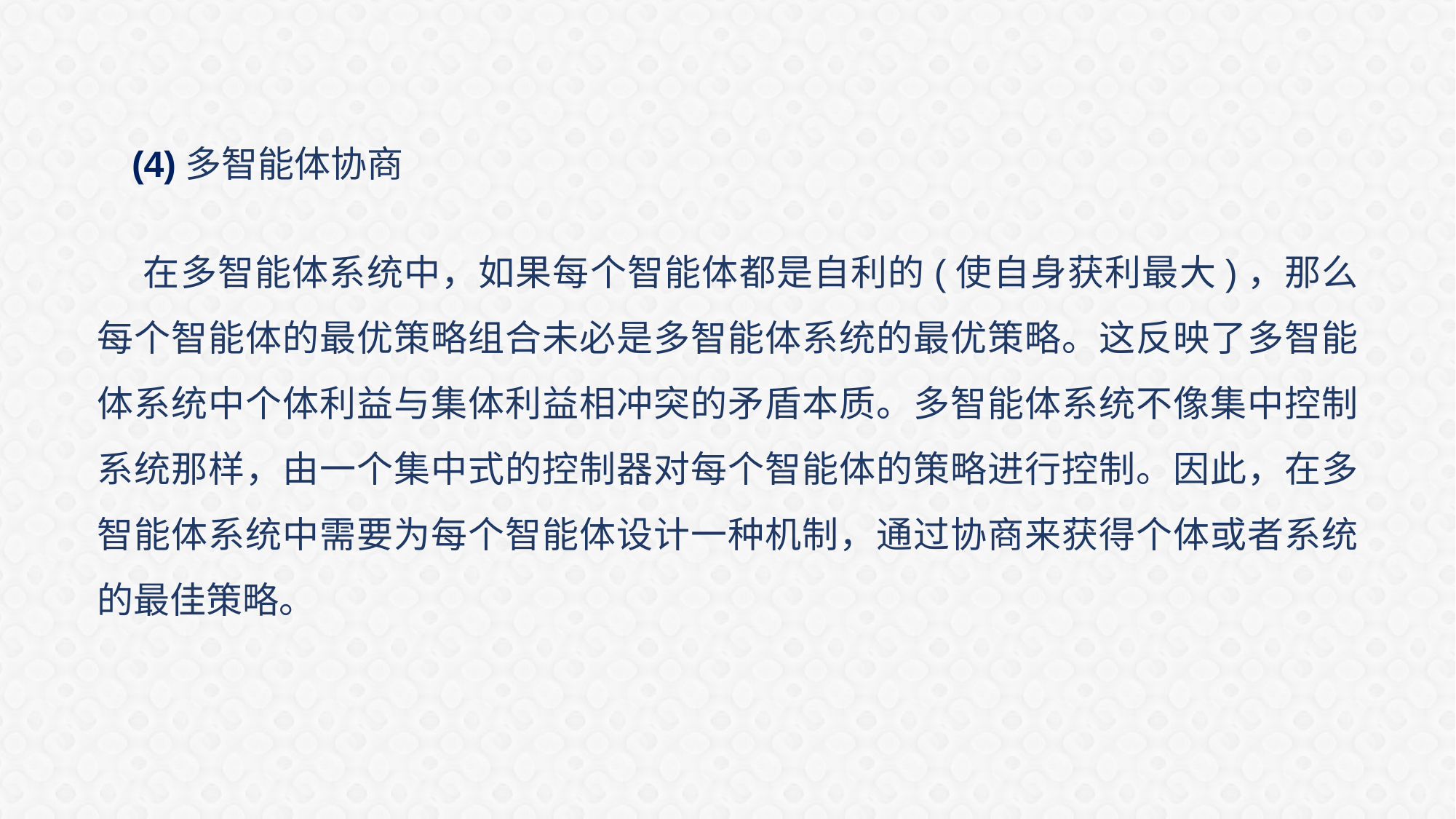

(4)多智能体协商
    在多智能体系统中，如果每个智能体都是自利的(使自身获利最大)，那么每个智能体的最优策略组合未必是多智能体系统的最优策略。这反映了多智能体系统中个体利益与集体利益相冲突的矛盾本质。多智能体系统不像集中控制系统那样，由一个集中式的控制器对每个智能体的策略进行控制。因此，在多智能体系统中需要为每个智能体设计一种机制，通过协商来获得个体或者系统的最佳策略。